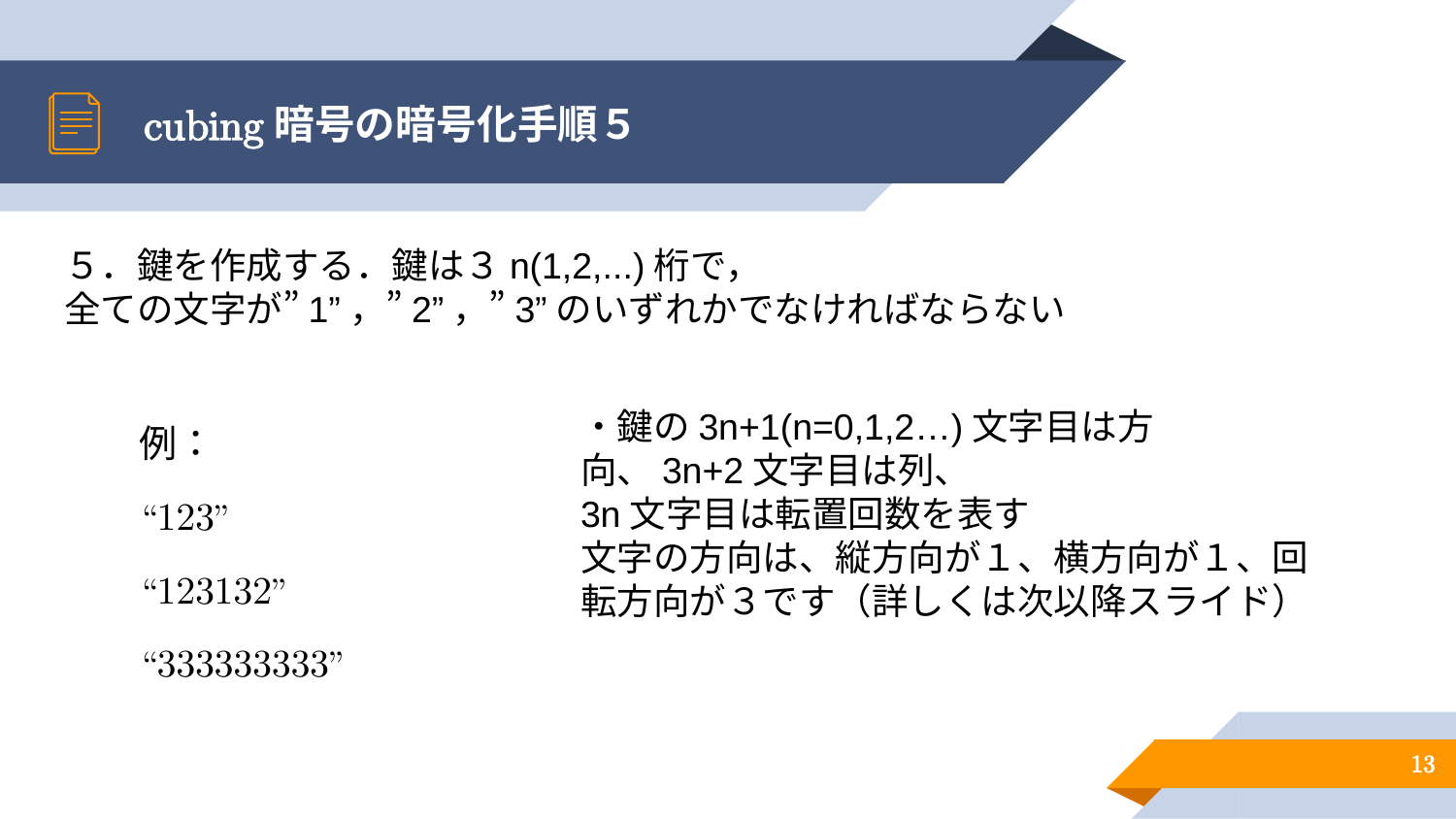

# cubing暗号の暗号化手順５

５．鍵を作成する．鍵は３n(1,2,...)桁で，
全ての文字が”1”，”2”，”3”のいずれかでなければならない
例：
“123”
“123132”
“333333333”
・鍵の3n+1(n=0,1,2…)文字目は方向、3n+2文字目は列、
3n文字目は転置回数を表す
文字の方向は、縦方向が１、横方向が１、回転方向が３です（詳しくは次以降スライド）
13